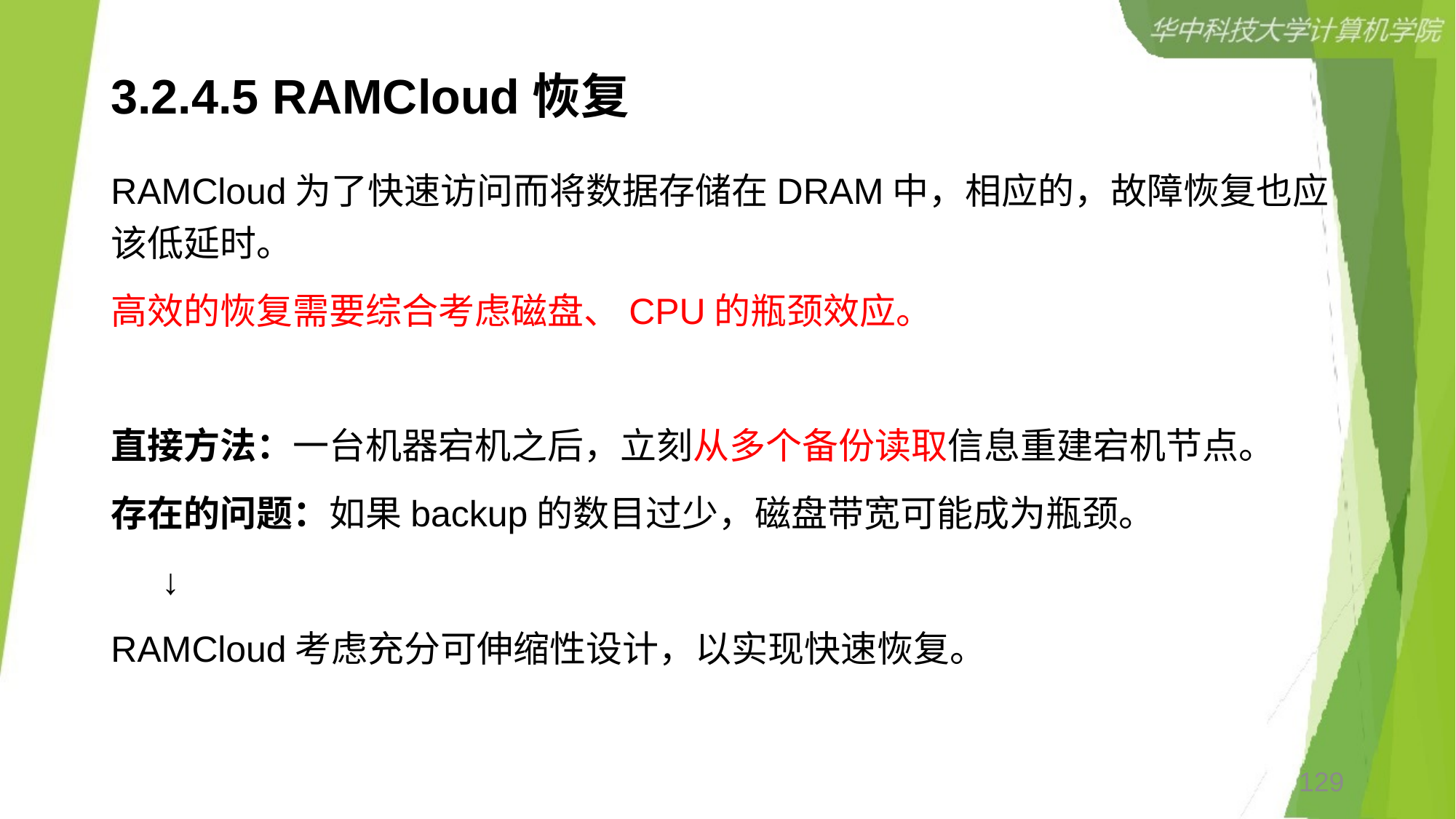

# 3.2.4.5 RAMCloud恢复
RAMCloud为了快速访问而将数据存储在DRAM中，相应的，故障恢复也应该低延时。
高效的恢复需要综合考虑磁盘、CPU的瓶颈效应。

直接方法：一台机器宕机之后，立刻从多个备份读取信息重建宕机节点。
存在的问题：如果backup的数目过少，磁盘带宽可能成为瓶颈。
     ↓
RAMCloud考虑充分可伸缩性设计，以实现快速恢复。
129